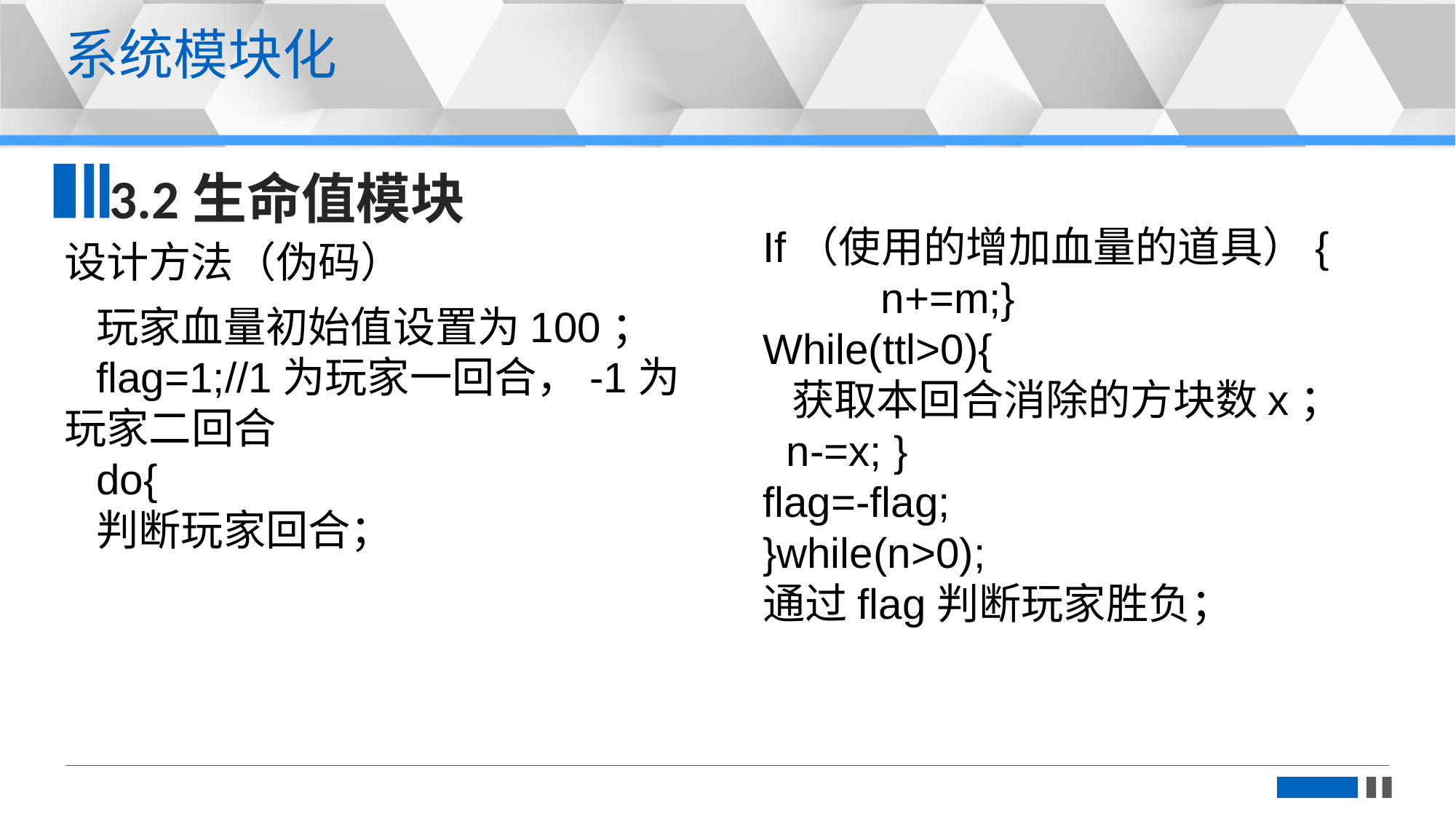

更多精品PPT模板下载：https://shop162430736.taobao.com
系统模块化

3.2生命值模块

If（使用的增加血量的道具）{
          n+=m;}
While(ttl>0){
  获取本回合消除的方块数x；
  n-=x; }
flag=-flag;
}while(n>0);
通过flag判断玩家胜负；
设计方法（伪码）
玩家血量初始值设置为100；
flag=1;//1为玩家一回合，-1为玩家二回合
do{
判断玩家回合；

20